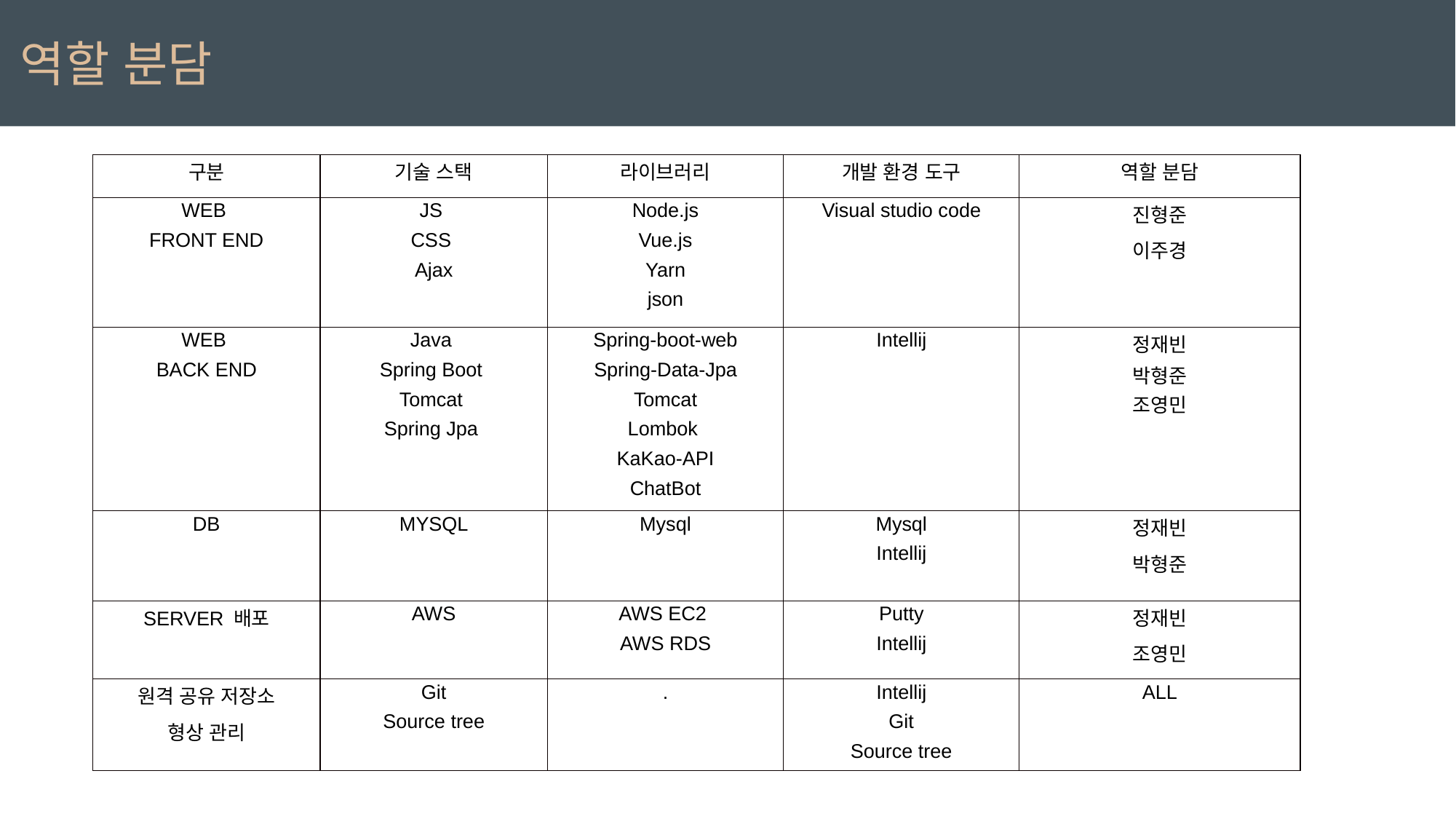

역할 분담
| 구분 | 기술 스택 | 라이브러리 | 개발 환경 도구 | 역할 분담 |
| --- | --- | --- | --- | --- |
| WEB FRONT END | JS CSS Ajax | Node.js Vue.js Yarn json | Visual studio code | 진형준 이주경 |
| WEB BACK END | Java Spring Boot Tomcat Spring Jpa | Spring-boot-web Spring-Data-Jpa Tomcat Lombok KaKao-API ChatBot | Intellij | 정재빈 박형준 조영민 |
| DB | MYSQL | Mysql | Mysql Intellij | 정재빈 박형준 |
| SERVER 배포 | AWS | AWS EC2 AWS RDS | Putty Intellij | 정재빈 조영민 |
| 원격 공유 저장소 형상 관리 | Git Source tree | . | Intellij Git Source tree | ALL |